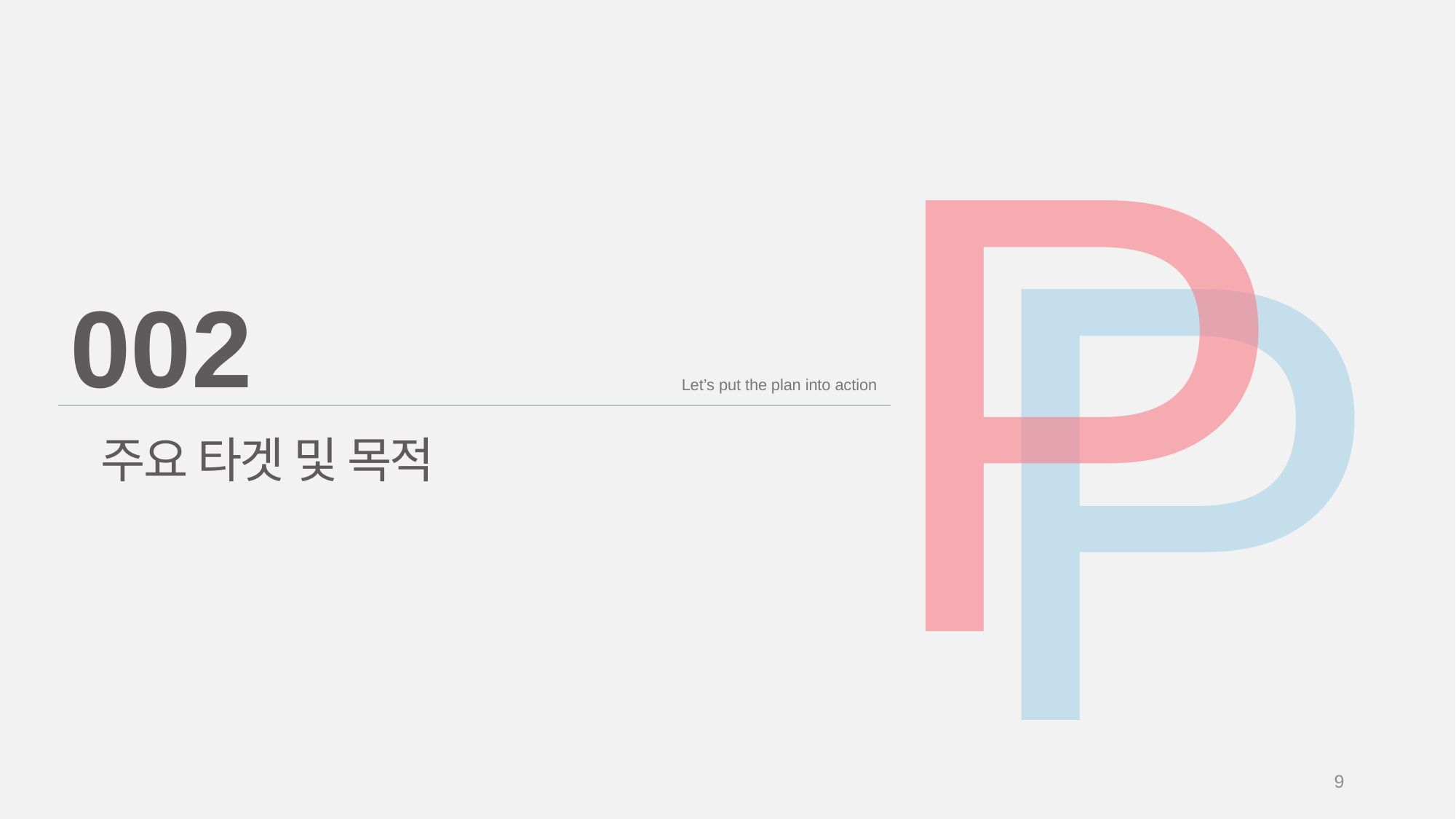

P
P
002
Let’s put the plan into action
주요 타겟 및 목적
9